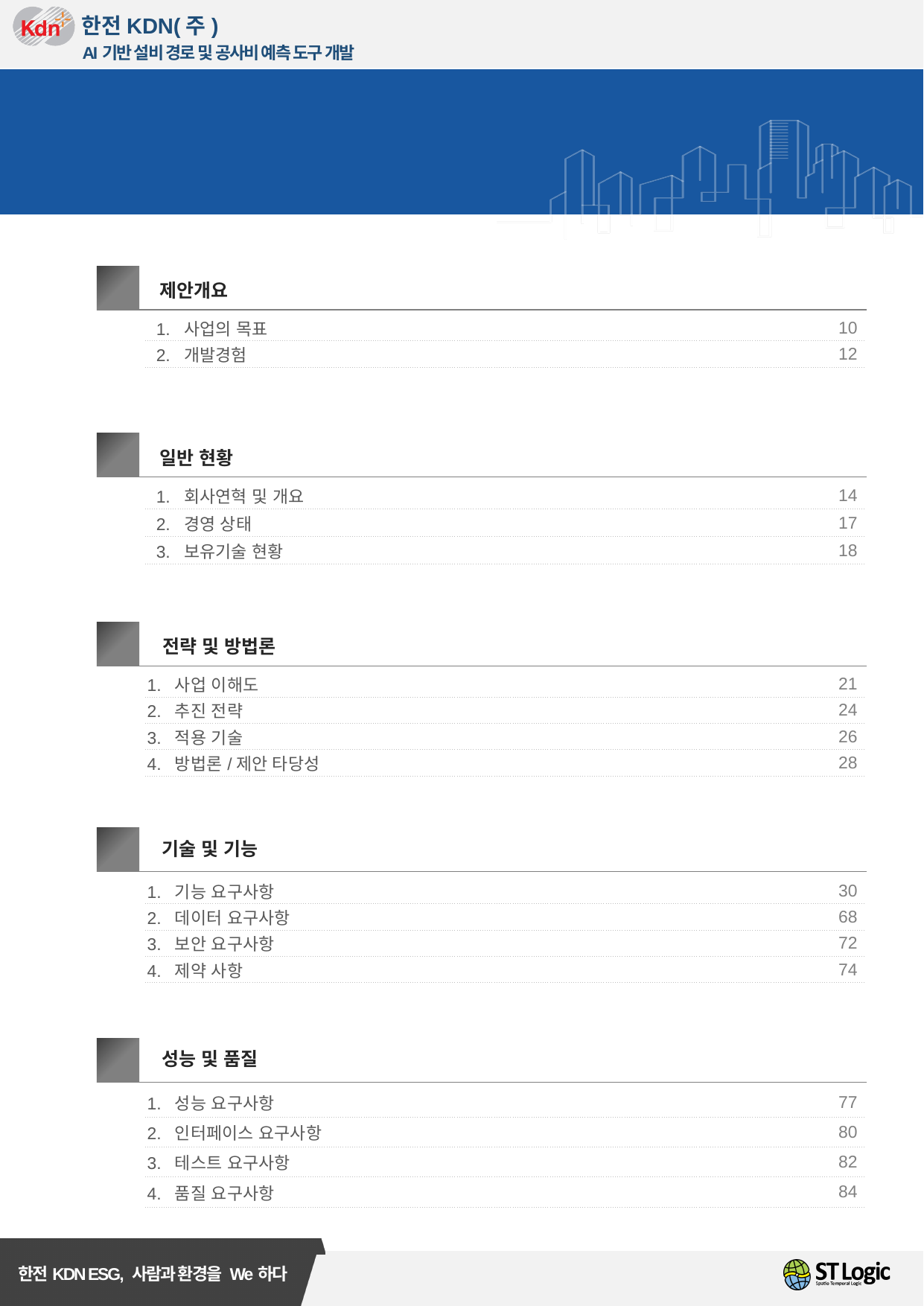

목       차
Ⅰ
제안개요
| 1. 사업의 목표 | 10 |
| --- | --- |
| 2. 개발경험 | 12 |
Ⅱ
일반 현황
| 1. 회사연혁 및 개요 | 14 |
| --- | --- |
| 2. 경영 상태 | 17 |
| 3. 보유기술 현황 | 18 |
Ⅲ
전략 및 방법론
| 1. 사업 이해도 | 21 |
| --- | --- |
| 2. 추진 전략 | 24 |
| 3. 적용 기술 | 26 |
| 4. 방법론/제안 타당성 | 28 |
Ⅳ
기술 및 기능
| 1. 기능 요구사항 | 30 |
| --- | --- |
| 2. 데이터 요구사항 | 68 |
| 3. 보안 요구사항 | 72 |
| 4. 제약 사항 | 74 |
Ⅴ
성능 및 품질
| 1. 성능 요구사항 | 77 |
| --- | --- |
| 2. 인터페이스 요구사항 | 80 |
| 3. 테스트 요구사항 | 82 |
| 4. 품질 요구사항 | 84 |